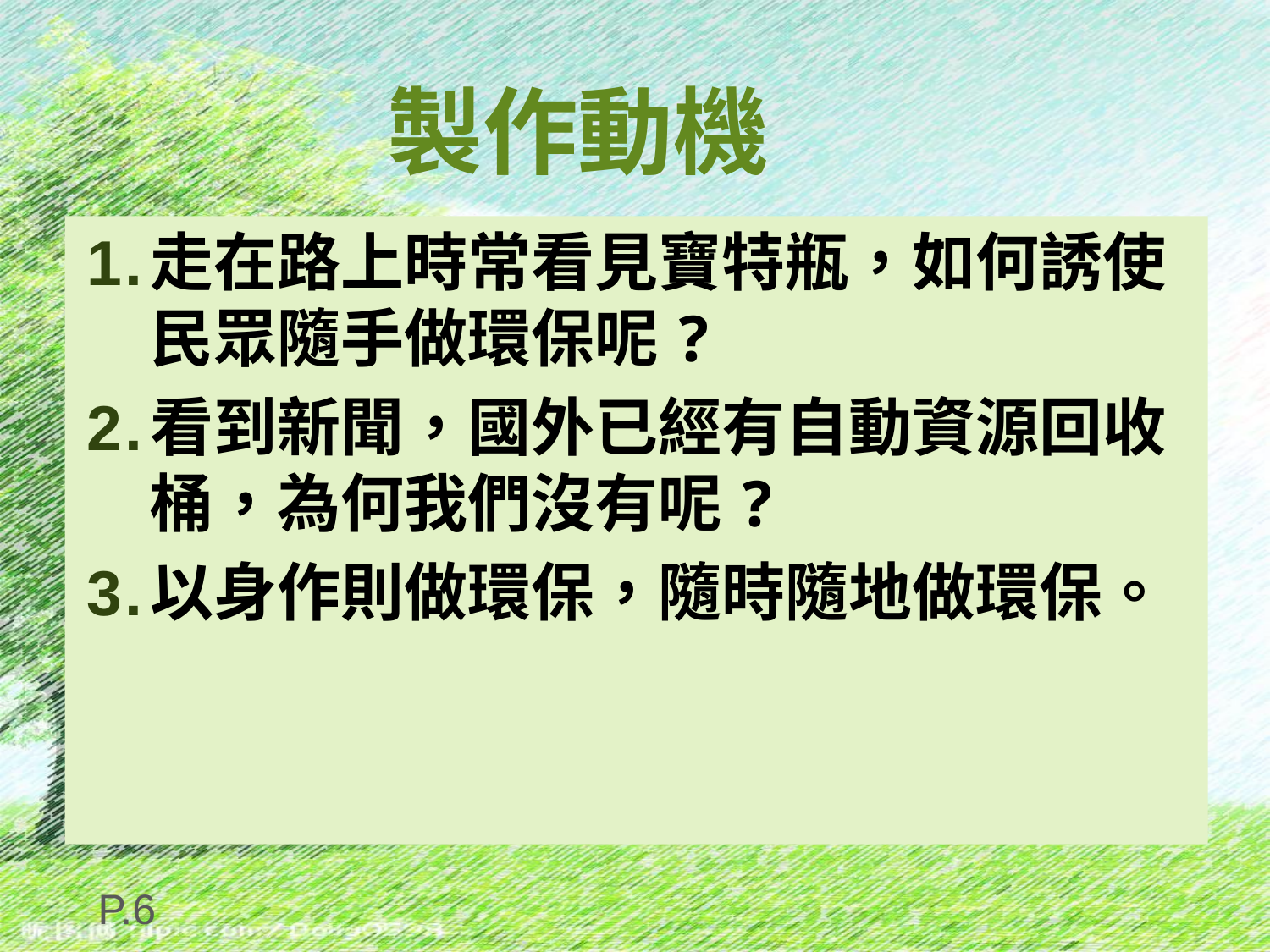

# 製作動機
走在路上時常看見寶特瓶，如何誘使民眾隨手做環保呢?
看到新聞，國外已經有自動資源回收桶，為何我們沒有呢?
以身作則做環保，隨時隨地做環保。
P.6